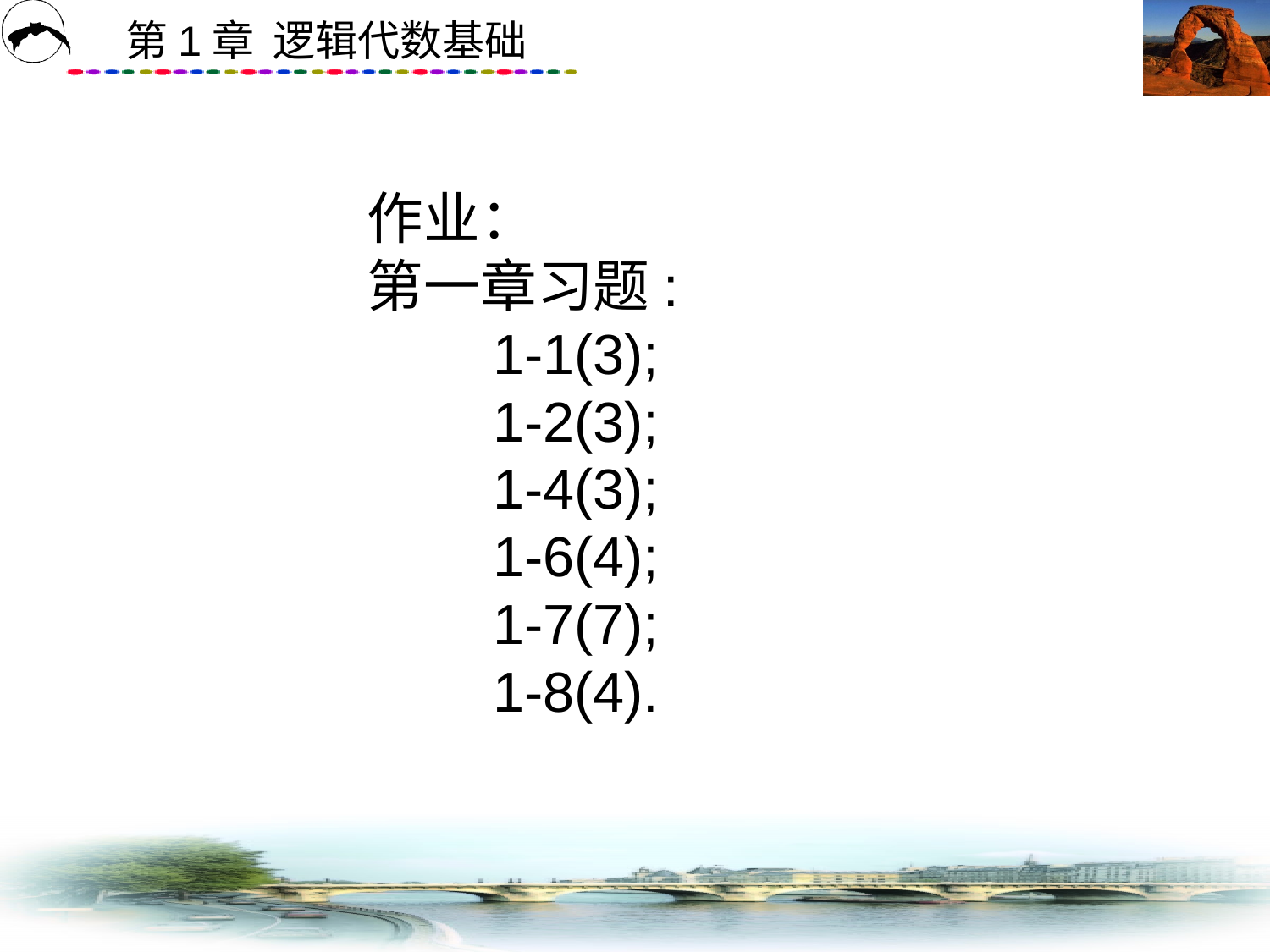

作业：
第一章习题:
        1-1(3);
        1-2(3);
        1-4(3);
        1-6(4);
        1-7(7);
        1-8(4).